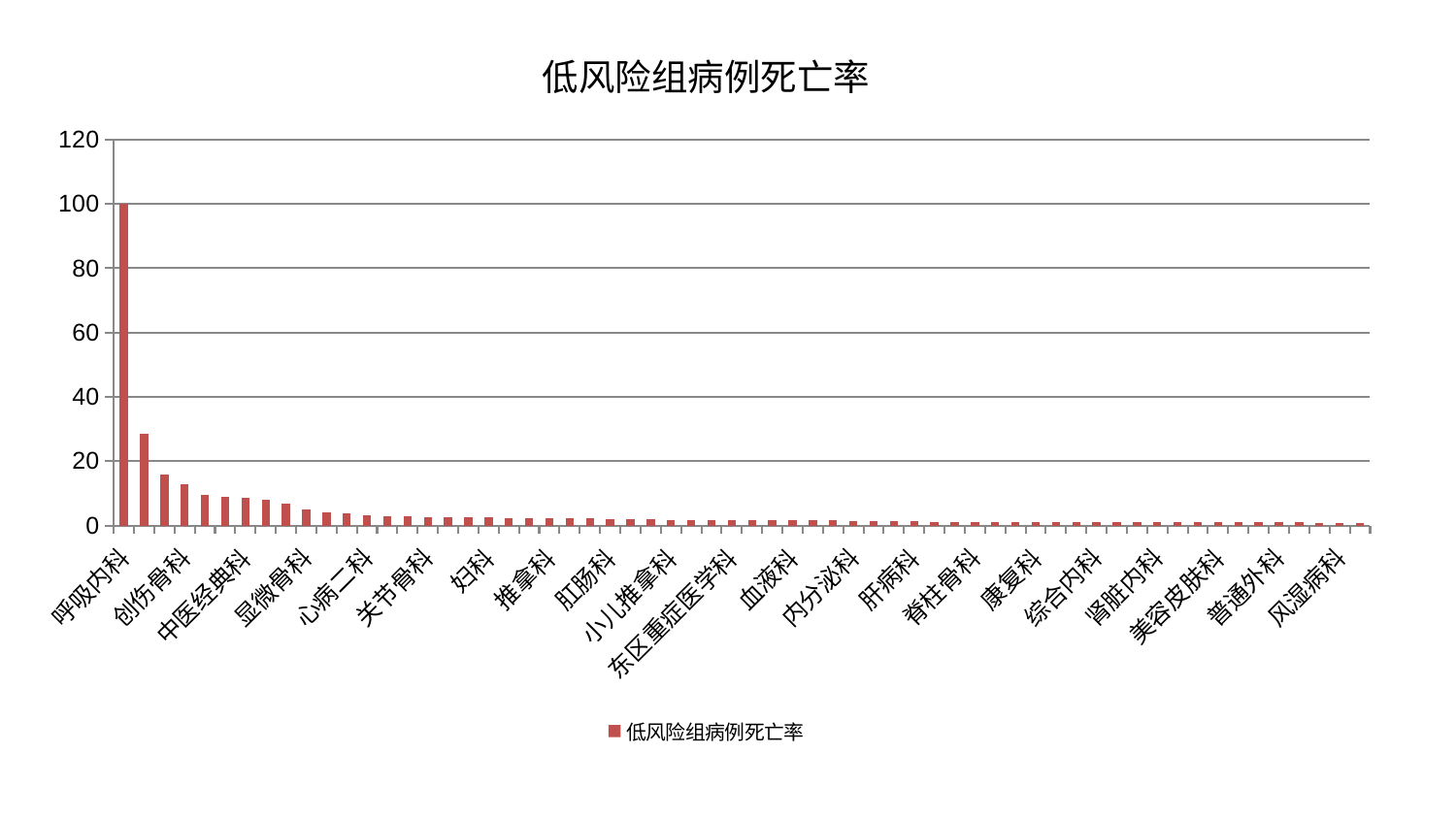

### Chart: 低风险组病例死亡率

| Category | 低风险组病例死亡率 |
|---|---|
| 呼吸内科 | 100.0 |
| 重症医学科 | 28.54556391851202 |
| 肿瘤内科 | 15.929791996845974 |
| 创伤骨科 | 12.905960107947559 |
| 心血管内科 | 9.370413246824567 |
| 小儿骨科 | 8.903075271122587 |
| 中医经典科 | 8.696766865418338 |
| 心病四科 | 7.968342837415039 |
| 身心医学科 | 6.719340836720859 |
| 显微骨科 | 4.852501035789954 |
| 口腔科 | 4.0071439660884165 |
| 西区重症医学科 | 3.863618242710227 |
| 心病二科 | 3.198284540467993 |
| 儿科 | 2.9240153176145545 |
| 泌尿外科 | 2.854952577157779 |
| 关节骨科 | 2.6573433771620096 |
| 骨科 | 2.634210333129845 |
| 针灸科 | 2.4889768829142773 |
| 妇科 | 2.4653001030374555 |
| 妇二科 | 2.398569440869737 |
| 脾胃科消化科合并 | 2.392198801711061 |
| 推拿科 | 2.2458292486673717 |
| 东区肾病科 | 2.2177145996135117 |
| 医院 | 2.1917359219068966 |
| 肛肠科 | 2.0996088282141203 |
| 肝胆外科 | 2.0272789291066506 |
| 老年医学科 | 1.8446374561777472 |
| 小儿推拿科 | 1.7461421427072428 |
| 神经内科 | 1.7372048879537507 |
| 治未病中心 | 1.6855902726344005 |
| 东区重症医学科 | 1.6788095752809071 |
| 神经外科 | 1.5599441530231182 |
| 周围血管科 | 1.5494411132920984 |
| 血液科 | 1.5421490189113867 |
| 中医外治中心 | 1.5346869877986278 |
| 脑病二科 | 1.518904240520294 |
| 内分泌科 | 1.3847793330704266 |
| 消化内科 | 1.3041601403187169 |
| 乳腺甲状腺外科 | 1.2642142487484123 |
| 肝病科 | 1.2546279283698845 |
| 胸外科 | 1.164517202940508 |
| 眼科 | 1.1603653829461285 |
| 脊柱骨科 | 1.1561317862075928 |
| 脾胃病科 | 1.130314503446091 |
| 心病一科 | 1.1180409032519794 |
| 康复科 | 1.048928604600411 |
| 产科 | 1.0469957493998479 |
| 男科 | 1.0446379273277104 |
| 综合内科 | 1.0157341550065568 |
| 耳鼻喉科 | 1.013915604774796 |
| 皮肤科 | 0.9993554901456515 |
| 肾脏内科 | 0.9832115638328938 |
| 心病三科 | 0.9773867539725486 |
| 脑病三科 | 0.963804717748062 |
| 美容皮肤科 | 0.9503901127421418 |
| 微创骨科 | 0.9333672404057936 |
| 脑病一科 | 0.9302262610907382 |
| 普通外科 | 0.9277641240150951 |
| 妇科妇二科合并 | 0.9097203670289039 |
| 肾病科 | 0.8970545620384336 |
| 风湿病科 | 0.8896419464089541 |
| 运动损伤骨科 | 0.8720775630097377 |
174